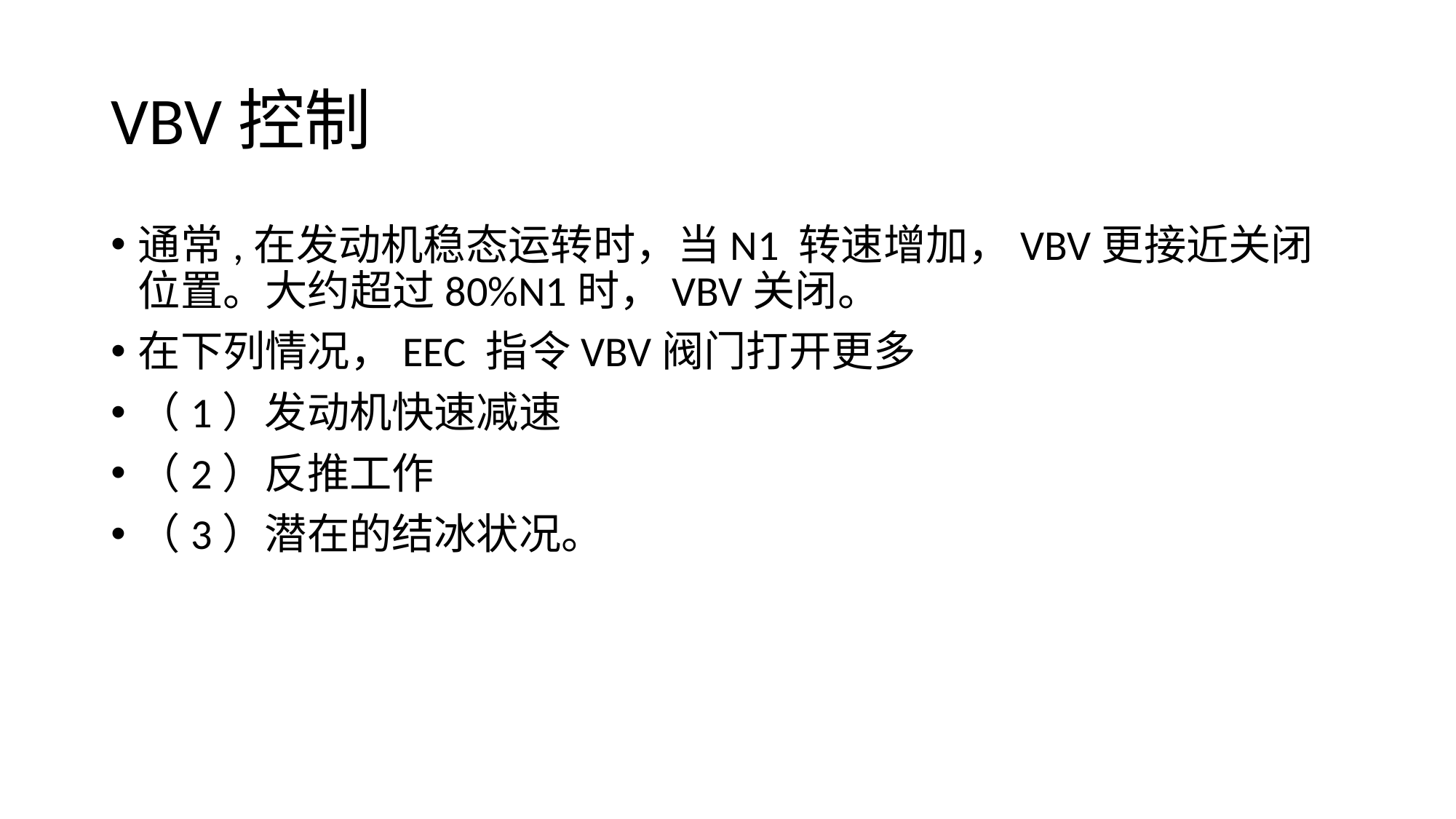

# VBV控制
通常,在发动机稳态运转时，当N1 转速增加，VBV更接近关闭位置。大约超过80%N1时，VBV关闭。
在下列情况，EEC 指令VBV阀门打开更多
（1）发动机快速减速
（2）反推工作
（3）潜在的结冰状况。